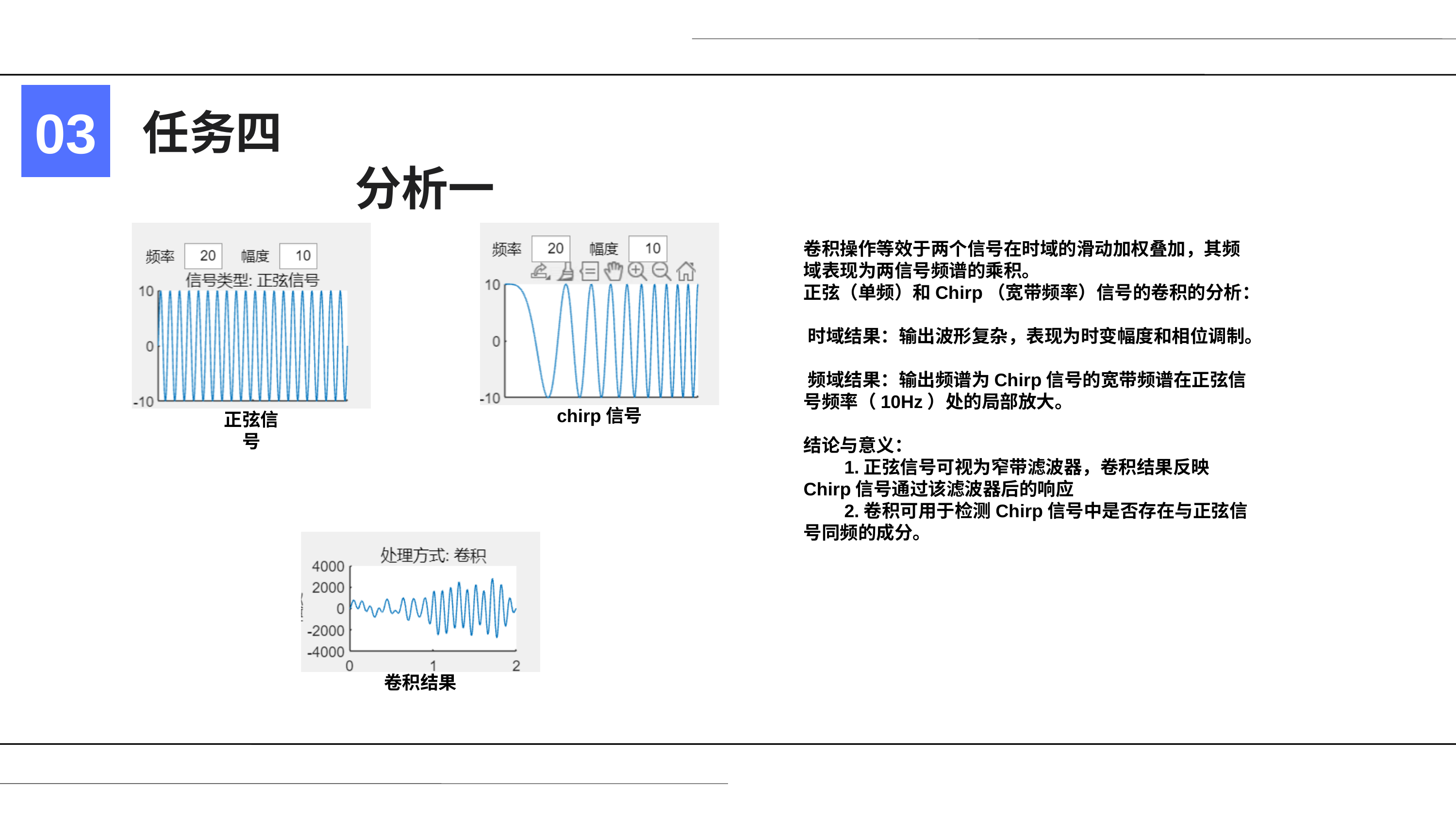

03
任务四
分析一

正弦信号

chirp信号
卷积操作等效于两个信号在时域的滑动加权叠加，其频域表现为两信号频谱的乘积。
正弦（单频）和Chirp（宽带频率）信号的卷积的分析：

​时域结果：输出波形复杂，表现为时变幅度和相位调制。

​频域结果：输出频谱为Chirp信号的宽带频谱在正弦信号频率（10Hz）处的局部放大。

结论与意义：
        1.正弦信号可视为窄带滤波器，卷积结果反映Chirp信号通过该滤波器后的响应
        2.卷积可用于检测Chirp信号中是否存在与正弦信号同频的成分。

卷积结果